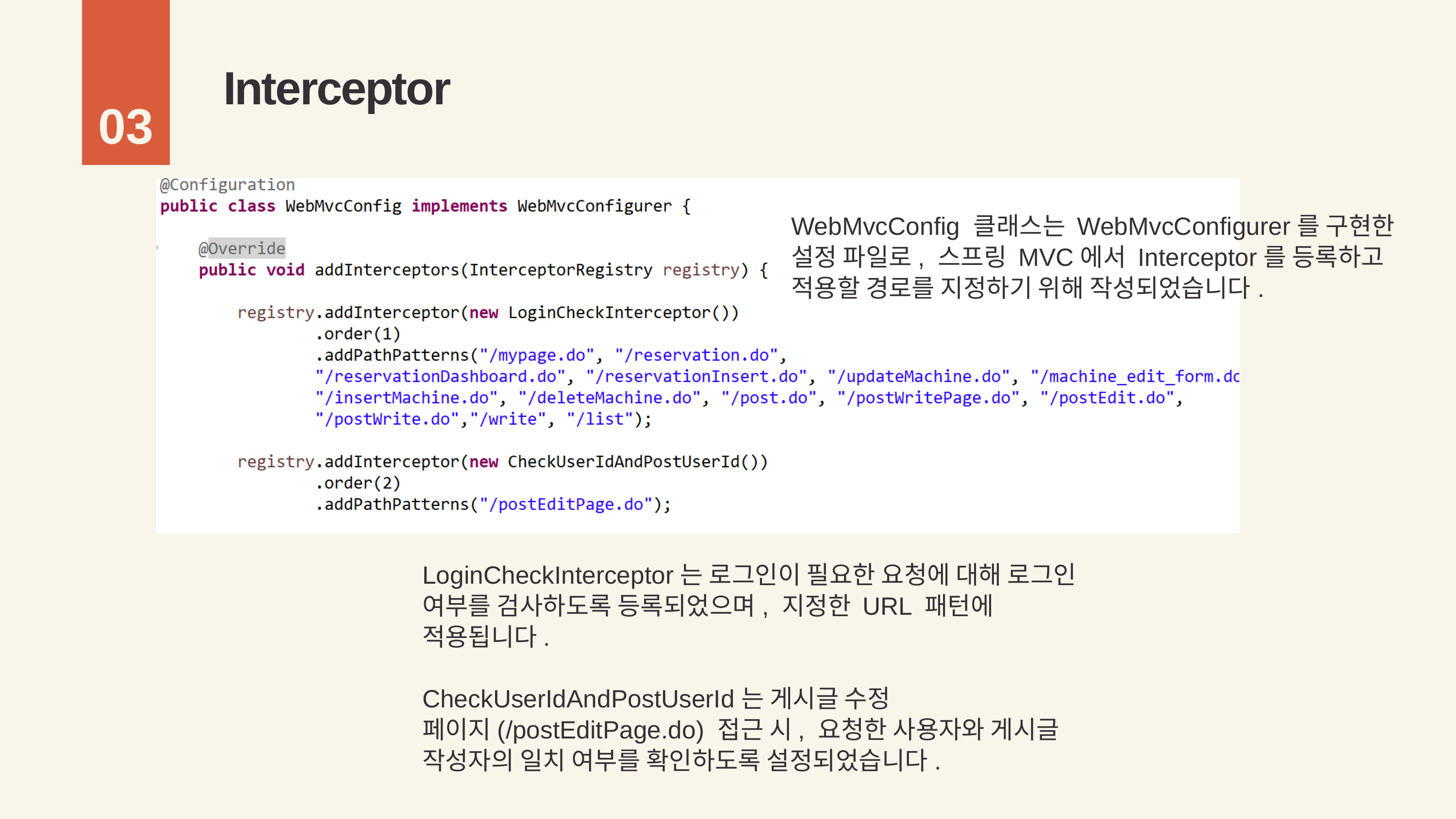

Interceptor
03

WebMvcConfig 클래스는 WebMvcConfigurer를 구현한 설정 파일로, 스프링 MVC에서 Interceptor를 등록하고 적용할 경로를 지정하기 위해 작성되었습니다.
LoginCheckInterceptor는 로그인이 필요한 요청에 대해 로그인 여부를 검사하도록 등록되었으며, 지정한 URL 패턴에 적용됩니다.

CheckUserIdAndPostUserId는 게시글 수정 페이지(/postEditPage.do) 접근 시, 요청한 사용자와 게시글 작성자의 일치 여부를 확인하도록 설정되었습니다.